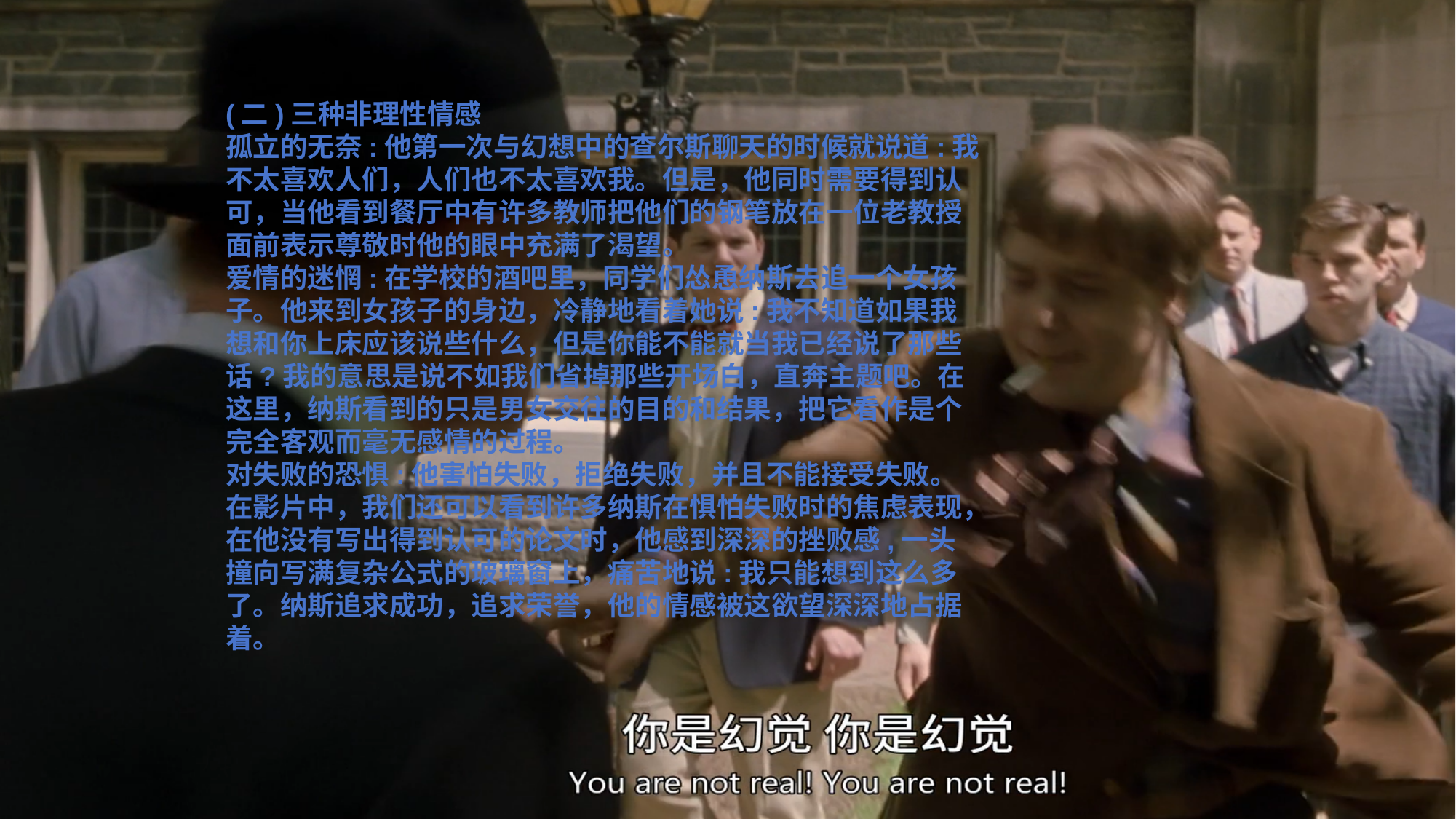

(二)三种非理性情感
孤立的无奈:他第一次与幻想中的查尔斯聊天的时候就说道:我不太喜欢人们，人们也不太喜欢我。但是，他同时需要得到认可，当他看到餐厅中有许多教师把他们的钢笔放在一位老教授面前表示尊敬时他的眼中充满了渴望。
爱情的迷惘:在学校的酒吧里，同学们怂恿纳斯去追一个女孩子。他来到女孩子的身边，冷静地看着她说:我不知道如果我想和你上床应该说些什么，但是你能不能就当我已经说了那些话?我的意思是说不如我们省掉那些开场白，直奔主题吧。在这里，纳斯看到的只是男女交往的目的和结果，把它看作是个完全客观而毫无感情的过程。
对失败的恐惧:他害怕失败，拒绝失败，并且不能接受失败。在影片中，我们还可以看到许多纳斯在惧怕失败时的焦虑表现，在他没有写出得到认可的论文时，他感到深深的挫败感,一头撞向写满复杂公式的玻璃窗上，痛苦地说:我只能想到这么多了。纳斯追求成功，追求荣誉，他的情感被这欲望深深地占据着。